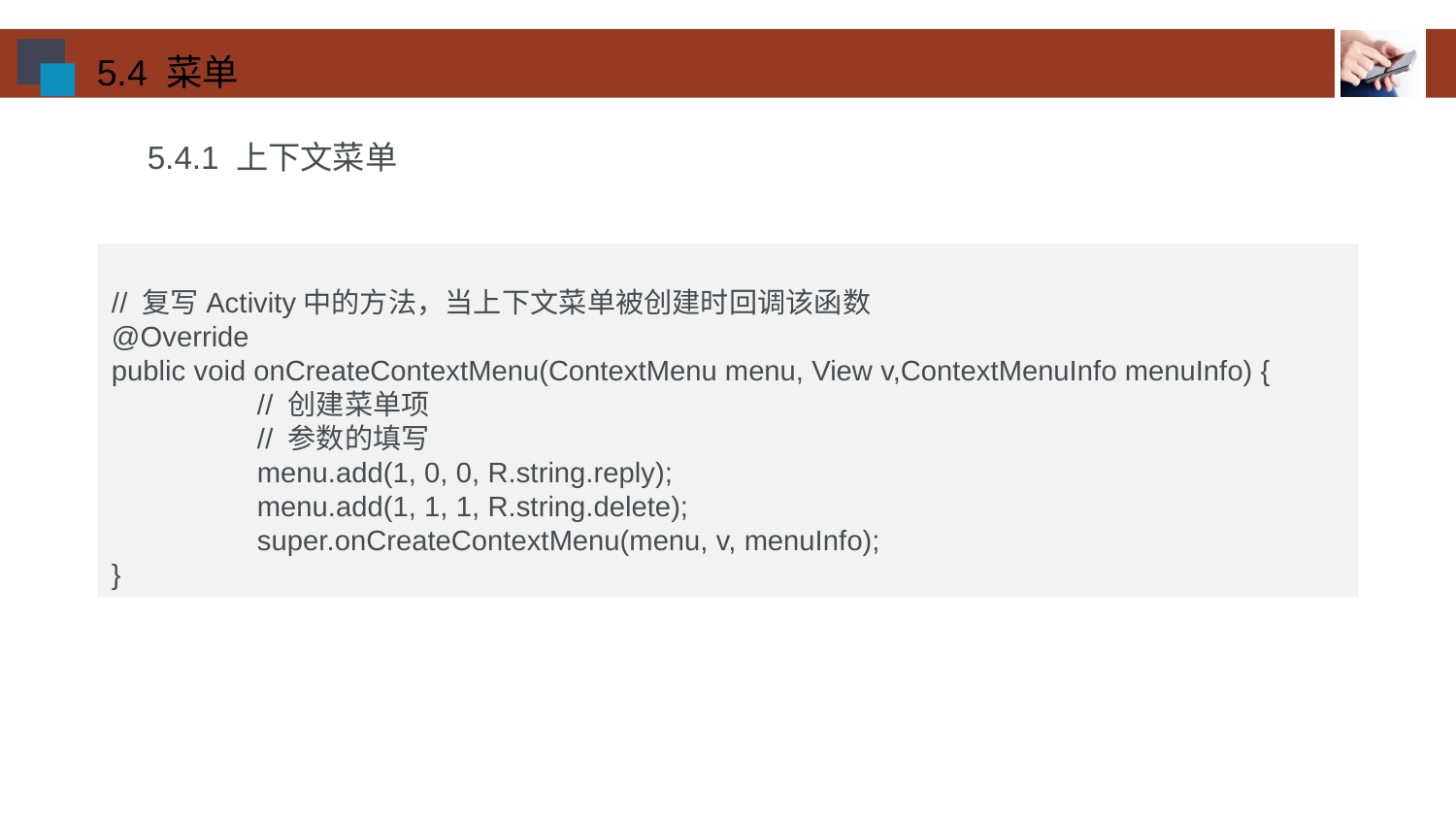

5.4 菜单

5.4.1 上下文菜单

// 复写Activity中的方法，当上下文菜单被创建时回调该函数
@Override
public void onCreateContextMenu(ContextMenu menu, View v,ContextMenuInfo menuInfo) {
       	// 创建菜单项
       	// 参数的填写
	menu.add(1, 0, 0, R.string.reply);
     	menu.add(1, 1, 1, R.string.delete);
	super.onCreateContextMenu(menu, v, menuInfo);
}